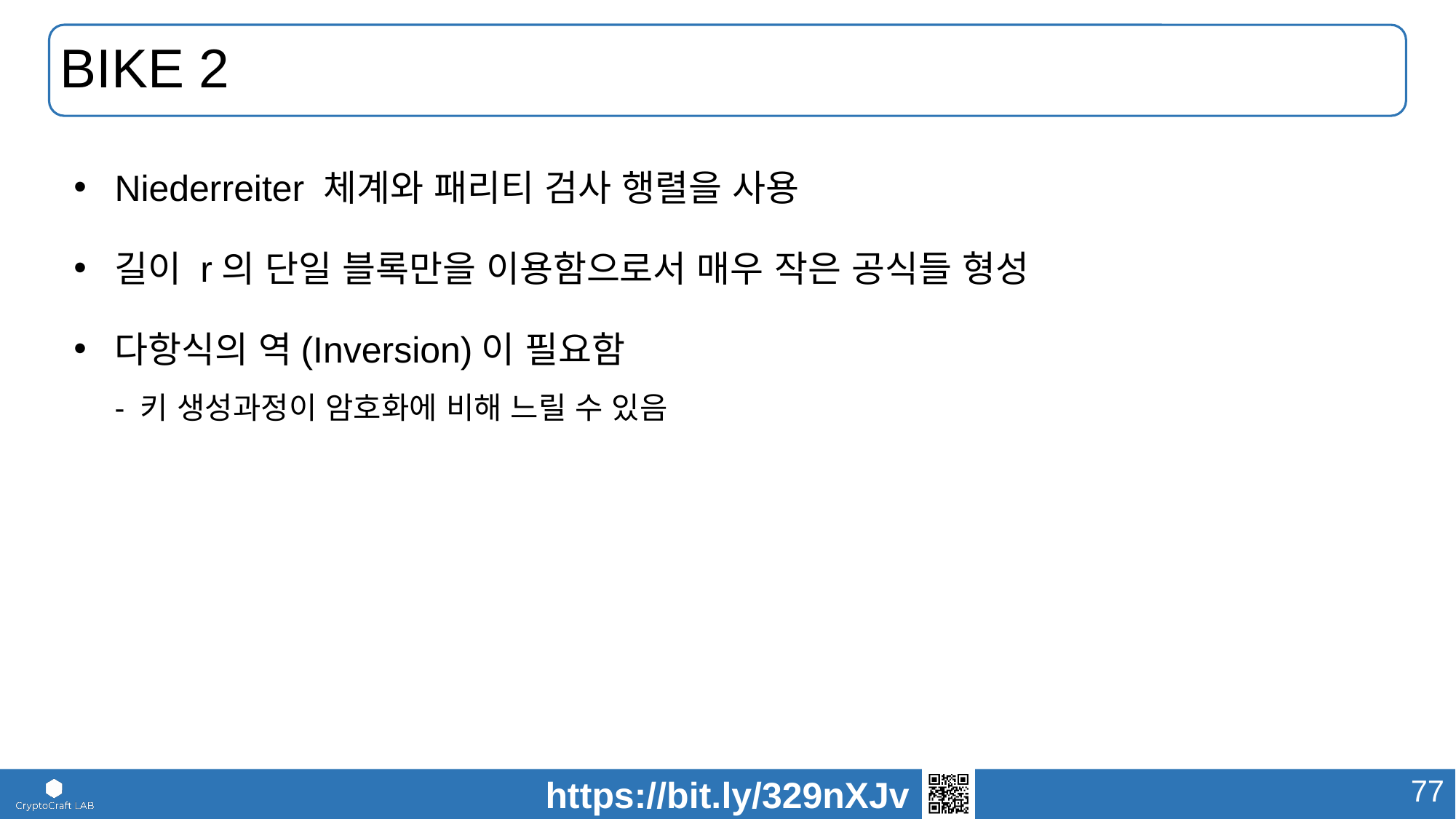

# BIKE 2
Niederreiter 체계와 패리티 검사 행렬을 사용
길이 r의 단일 블록만을 이용함으로서 매우 작은 공식들 형성
다항식의 역(Inversion)이 필요함
- 키 생성과정이 암호화에 비해 느릴 수 있음